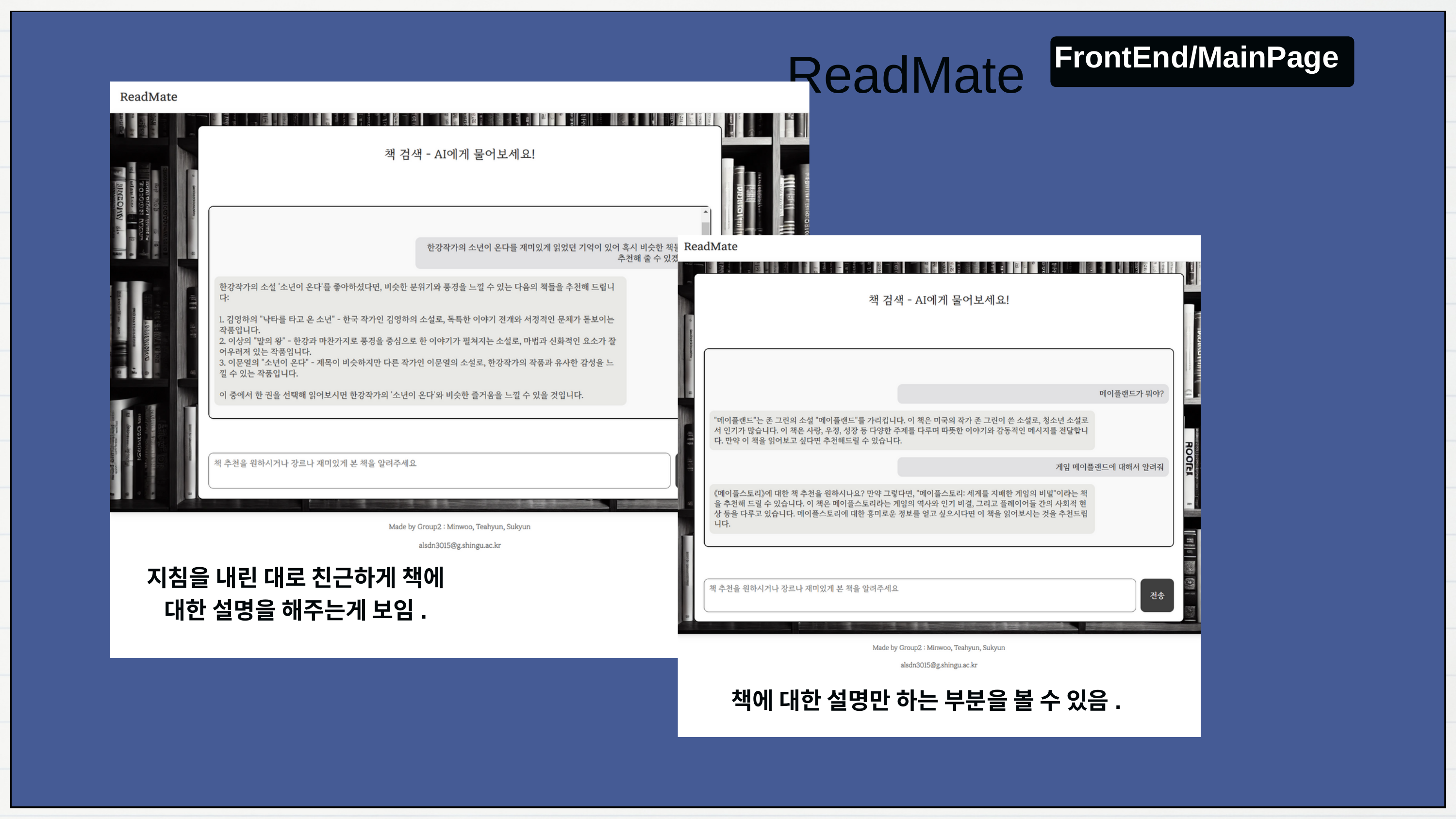

FrontEnd/MainPage
 ReadMate

지침을 내린 대로 친근하게 책에 대한 설명을 해주는게 보임.

책에 대한 설명만 하는 부분을 볼 수 있음.